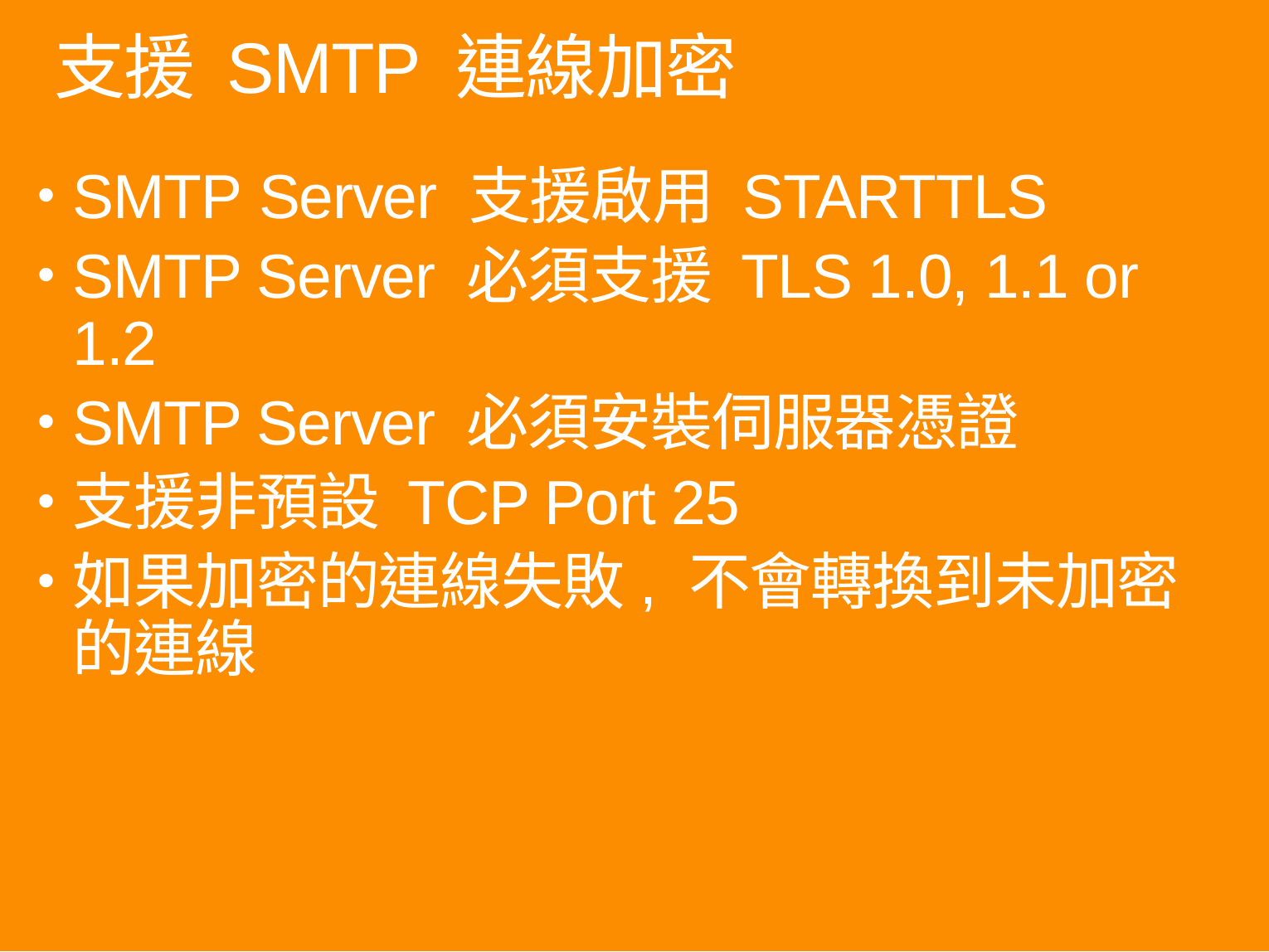

# 支援 SMTP 連線加密
SMTP Server 支援啟用 STARTTLS
SMTP Server 必須支援 TLS 1.0, 1.1 or 1.2
SMTP Server 必須安裝伺服器憑證
支援非預設 TCP Port 25
如果加密的連線失敗, 不會轉換到未加密的連線